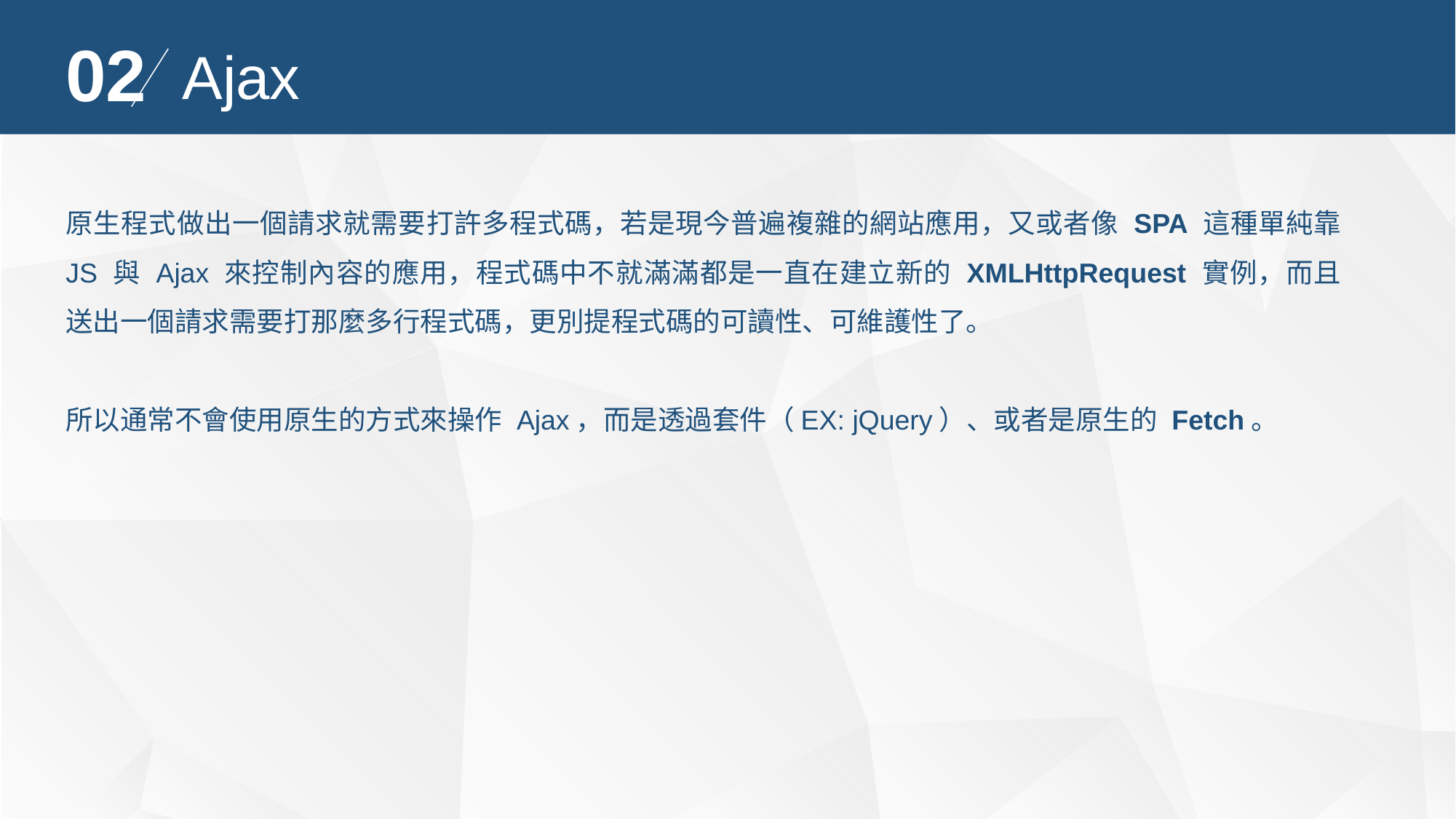

02
Ajax
原生程式做出一個請求就需要打許多程式碼，若是現今普遍複雜的網站應用，又或者像 SPA 這種單純靠 JS 與 Ajax 來控制內容的應用，程式碼中不就滿滿都是一直在建立新的 XMLHttpRequest 實例，而且送出一個請求需要打那麼多行程式碼，更別提程式碼的可讀性、可維護性了。

所以通常不會使用原生的方式來操作 Ajax，而是透過套件（EX: jQuery）、或者是原生的 Fetch。